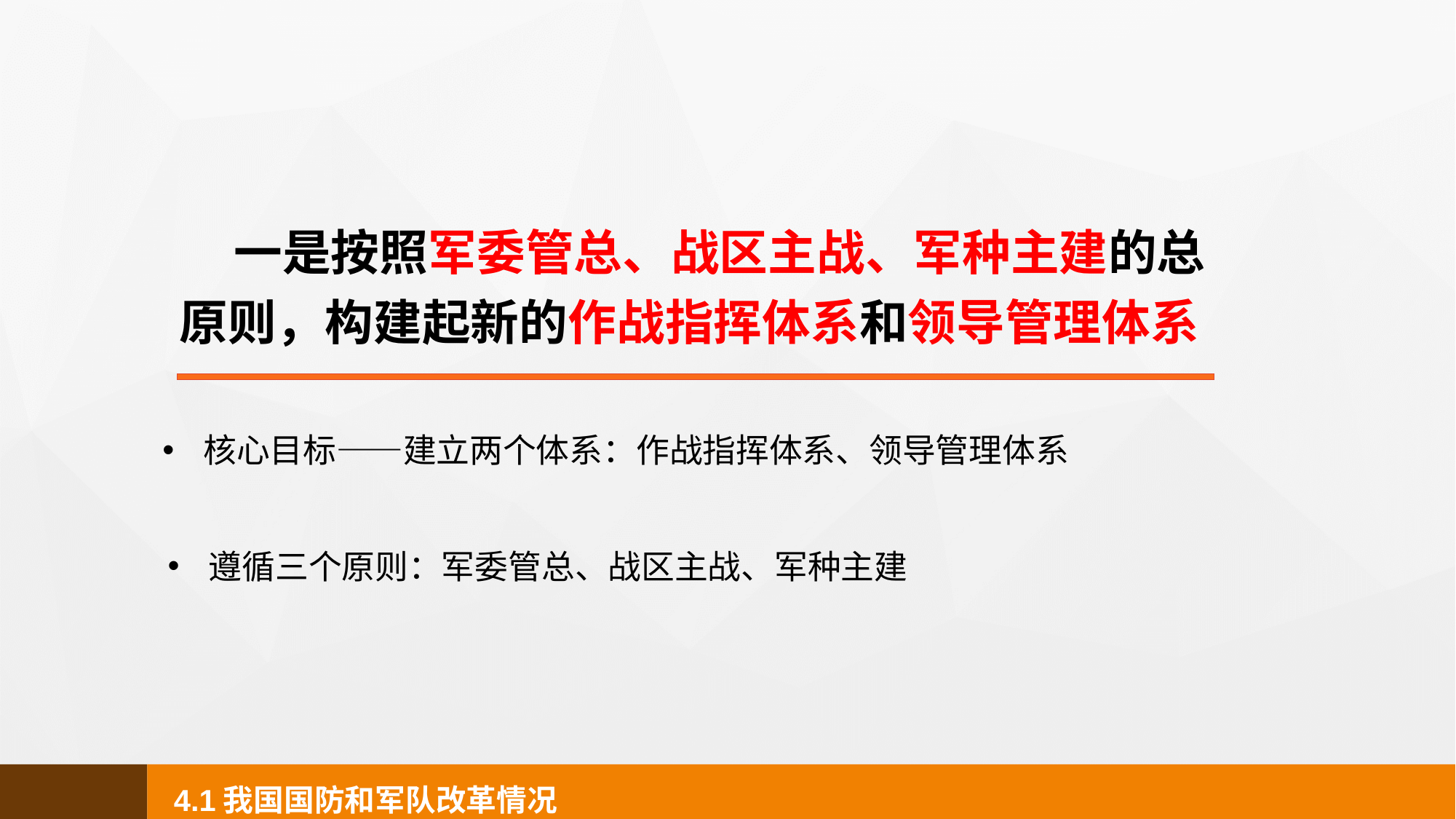

一是按照军委管总、战区主战、军种主建的总原则，构建起新的作战指挥体系和领导管理体系

核心目标——建立两个体系：作战指挥体系、领导管理体系
遵循三个原则：军委管总、战区主战、军种主建
4.1我国国防和军队改革情况